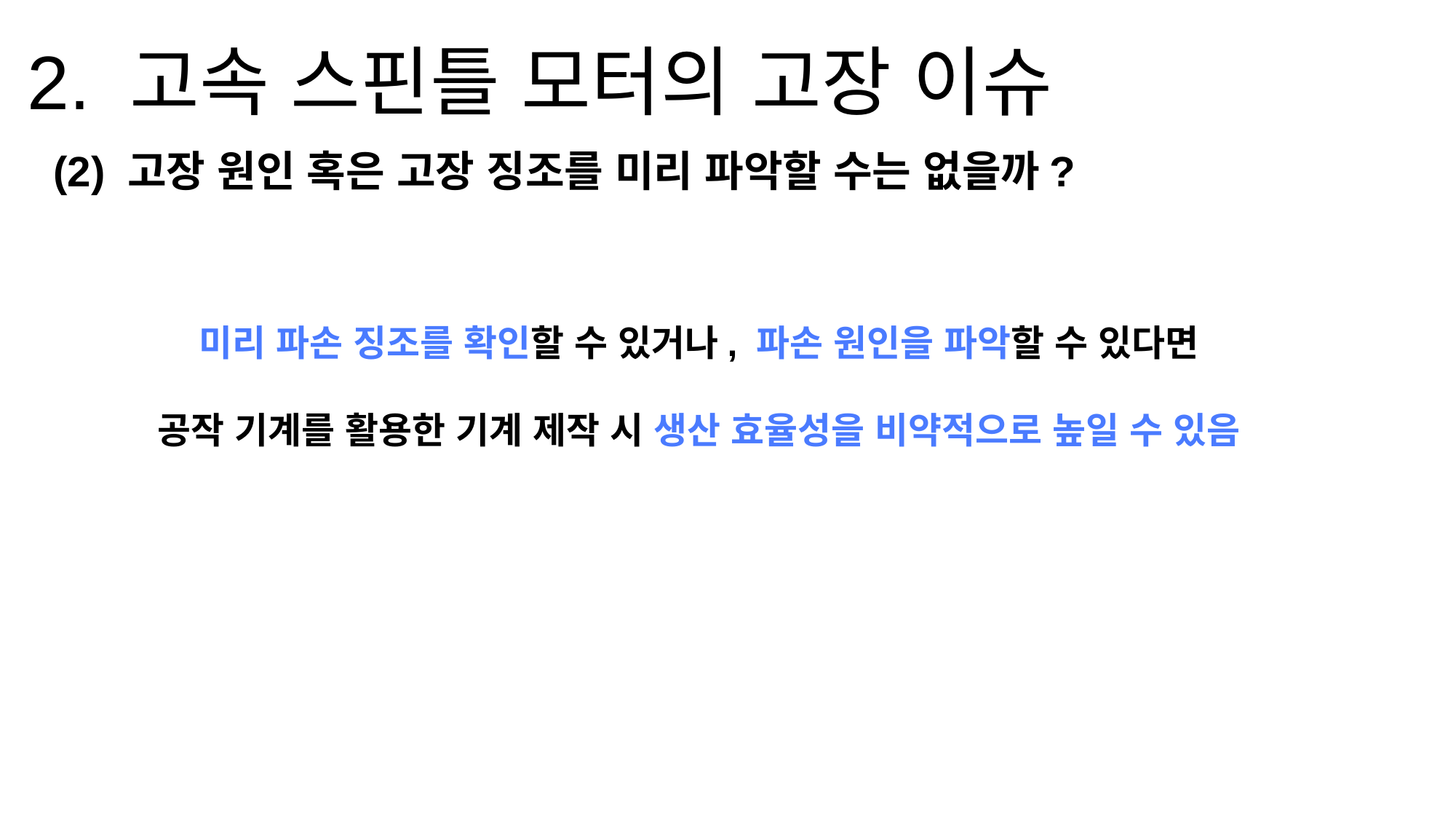

2. 고속 스핀틀 모터의 고장 이슈
(2) 고장 원인 혹은 고장 징조를 미리 파악할 수는 없을까?
미리 파손 징조를 확인할 수 있거나, 파손 원인을 파악할 수 있다면

공작 기계를 활용한 기계 제작 시 생산 효율성을 비약적으로 높일 수 있음